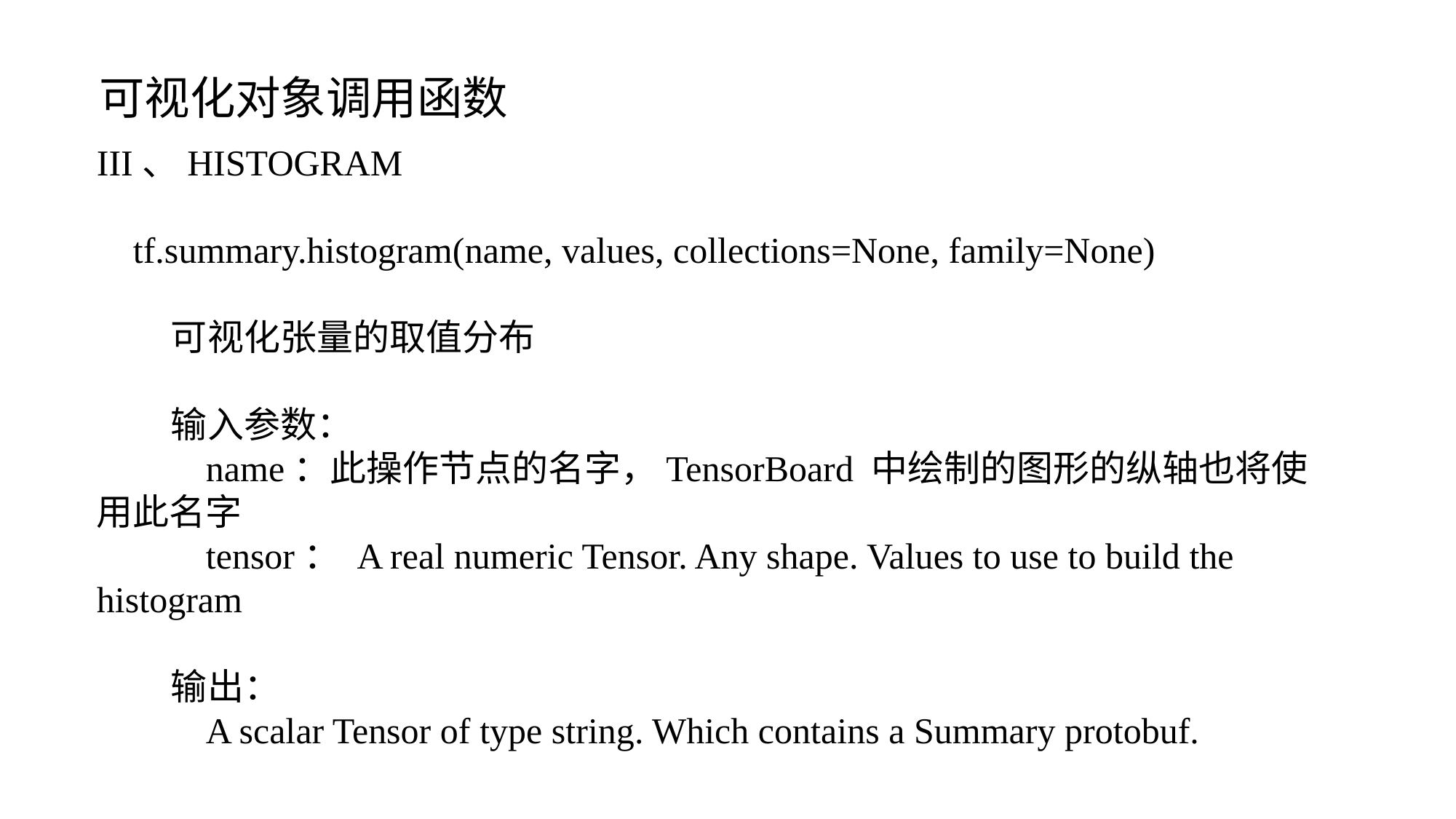

可视化对象调用函数
III、HISTOGRAM

    tf.summary.histogram(name, values, collections=None, family=None)

        可视化张量的取值分布

        输入参数：
            name：此操作节点的名字，TensorBoard 中绘制的图形的纵轴也将使用此名字
            tensor： A real numeric Tensor. Any shape. Values to use to build the histogram

        输出：
            A scalar Tensor of type string. Which contains a Summary protobuf.